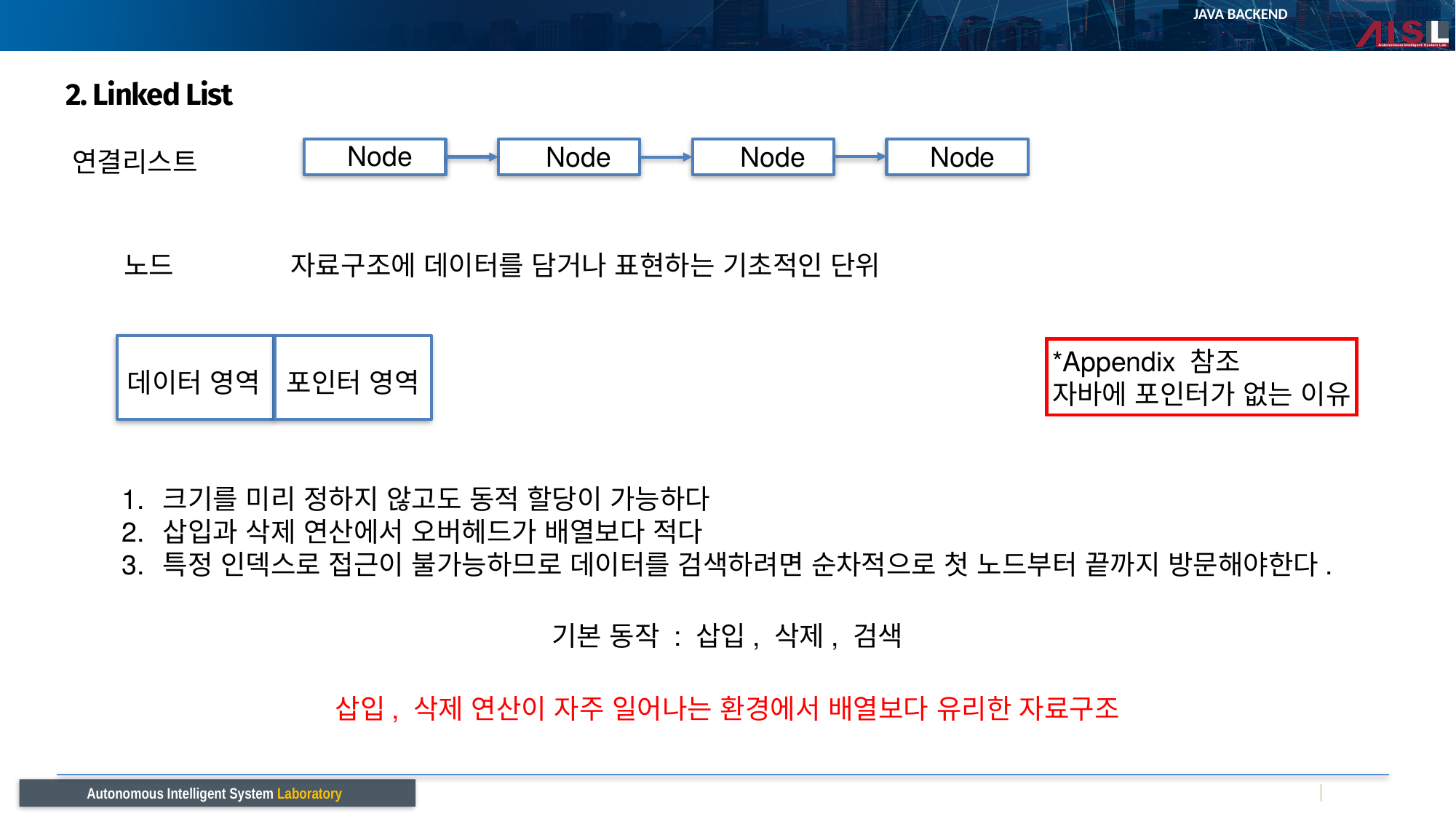

# 2. Linked List
Node
Node
Node
Node

연결리스트

노드
자료구조에 데이터를 담거나 표현하는 기초적인 단위

*Appendix 참조
자바에 포인터가 없는 이유
포인터 영역
데이터 영역
크기를 미리 정하지 않고도 동적 할당이 가능하다
삽입과 삭제 연산에서 오버헤드가 배열보다 적다
특정 인덱스로 접근이 불가능하므로 데이터를 검색하려면 순차적으로 첫 노드부터 끝까지 방문해야한다.
기본 동작 : 삽입, 삭제, 검색
삽입, 삭제 연산이 자주 일어나는 환경에서 배열보다 유리한 자료구조